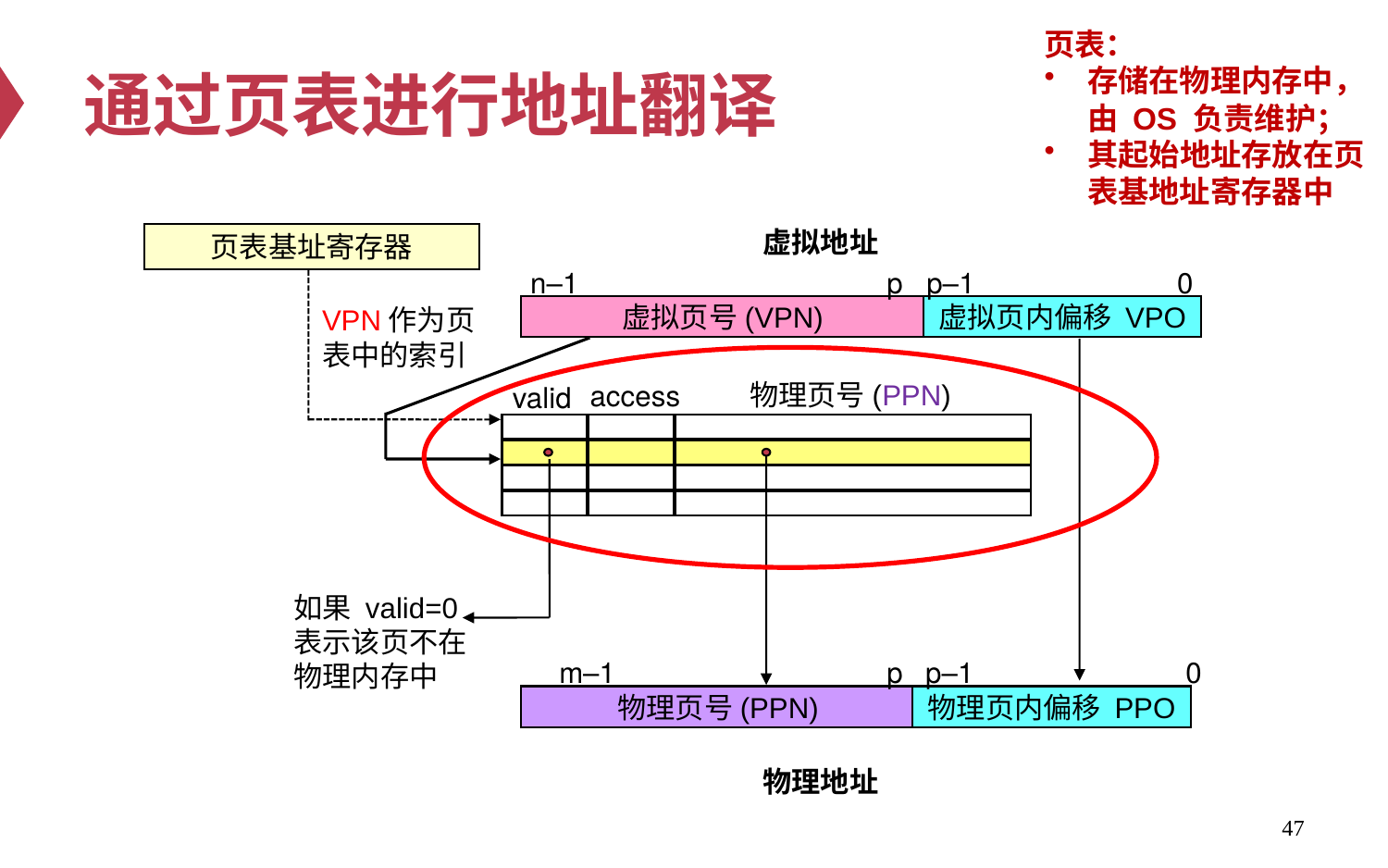

页表：
存储在物理内存中，由 OS 负责维护；
其起始地址存放在页表基地址寄存器中
# 通过页表进行地址翻译
虚拟地址
页表基址寄存器
n–1
p
p–1
0

VPN作为页表中的索引
虚拟页号(VPN)
虚拟页内偏移 VPO

       物理页号(PPN)
access
valid

如果 valid=0
表示该页不在
物理内存中

m–1
p
p–1
0
物理页号(PPN)
物理页内偏移 PPO
物理地址

47